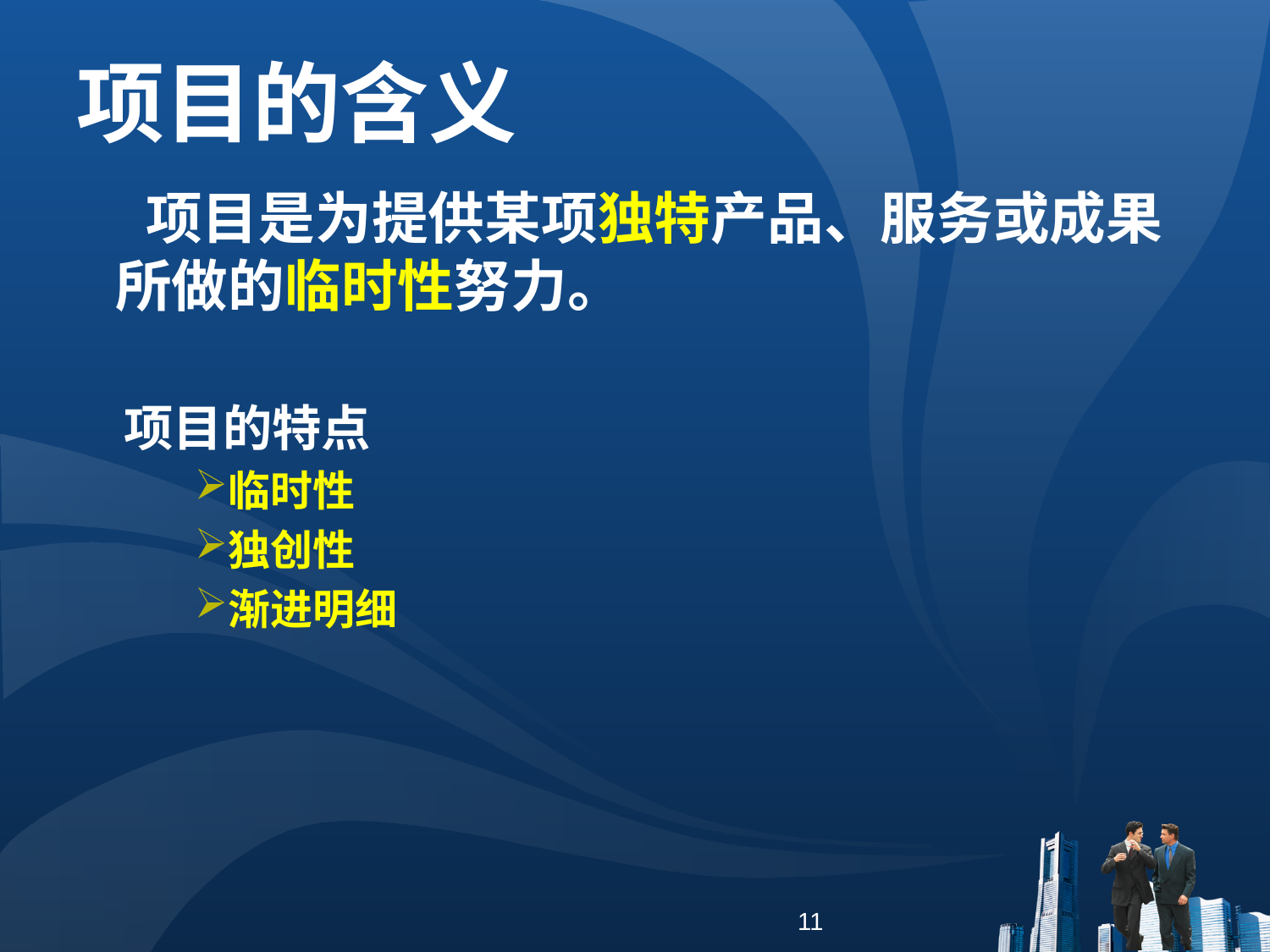

项目的含义
     项目是为提供某项独特产品、服务或成果所做的临时性努力。

    项目的特点
临时性
独创性
渐进明细
11